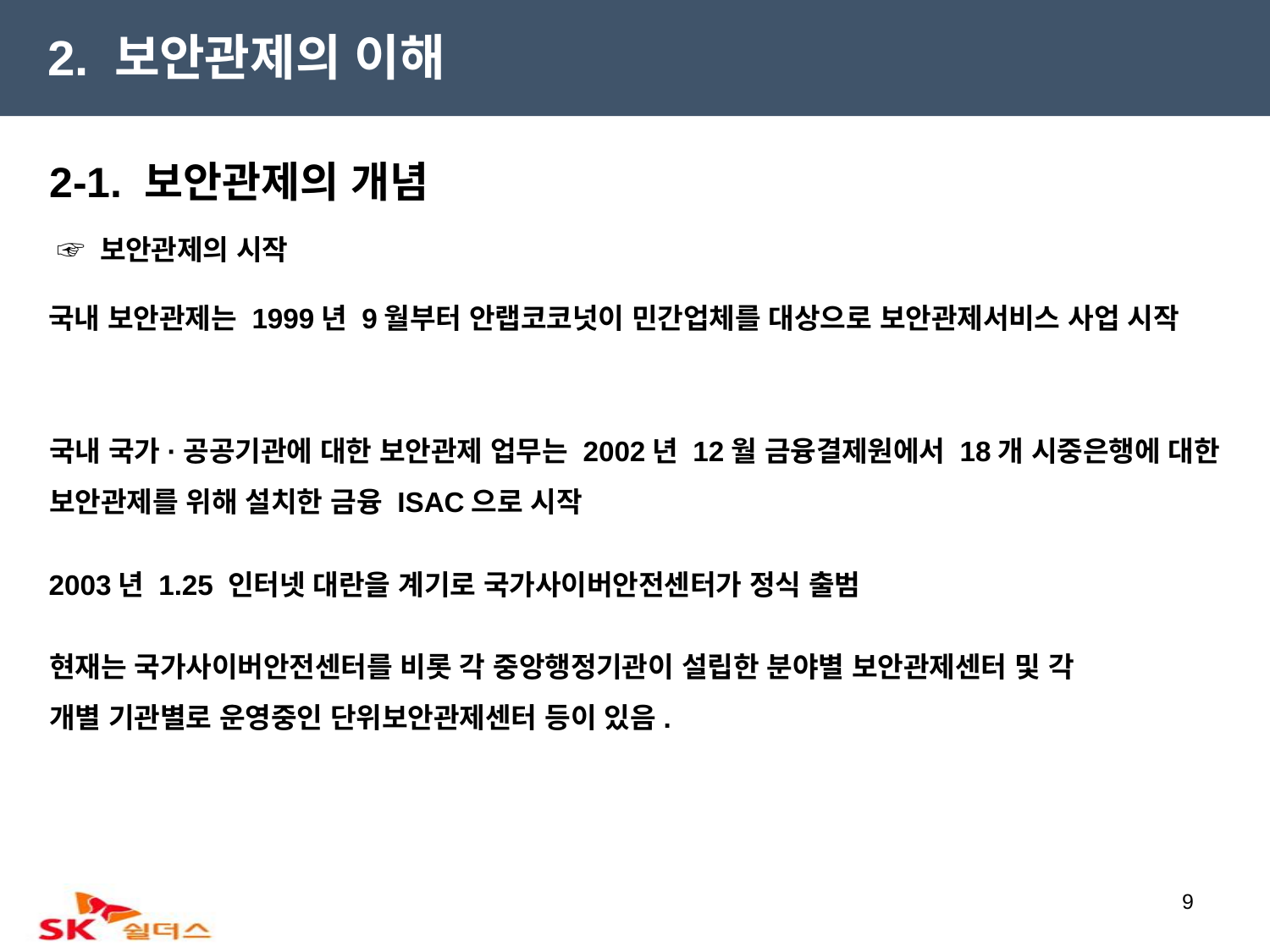

2. 보안관제의 이해
2-1. 보안관제의 개념
 ☞ 보안관제의 시작
국내 보안관제는 1999년 9월부터 안랩코코넛이 민간업체를 대상으로 보안관제서비스 사업 시작
국내 국가·공공기관에 대한 보안관제 업무는 2002년 12월 금융결제원에서 18개 시중은행에 대한 보안관제를 위해 설치한 금융 ISAC으로 시작
2003년 1.25 인터넷 대란을 계기로 국가사이버안전센터가 정식 출범
현재는 국가사이버안전센터를 비롯 각 중앙행정기관이 설립한 분야별 보안관제센터 및 각
개별 기관별로 운영중인 단위보안관제센터 등이 있음.
9